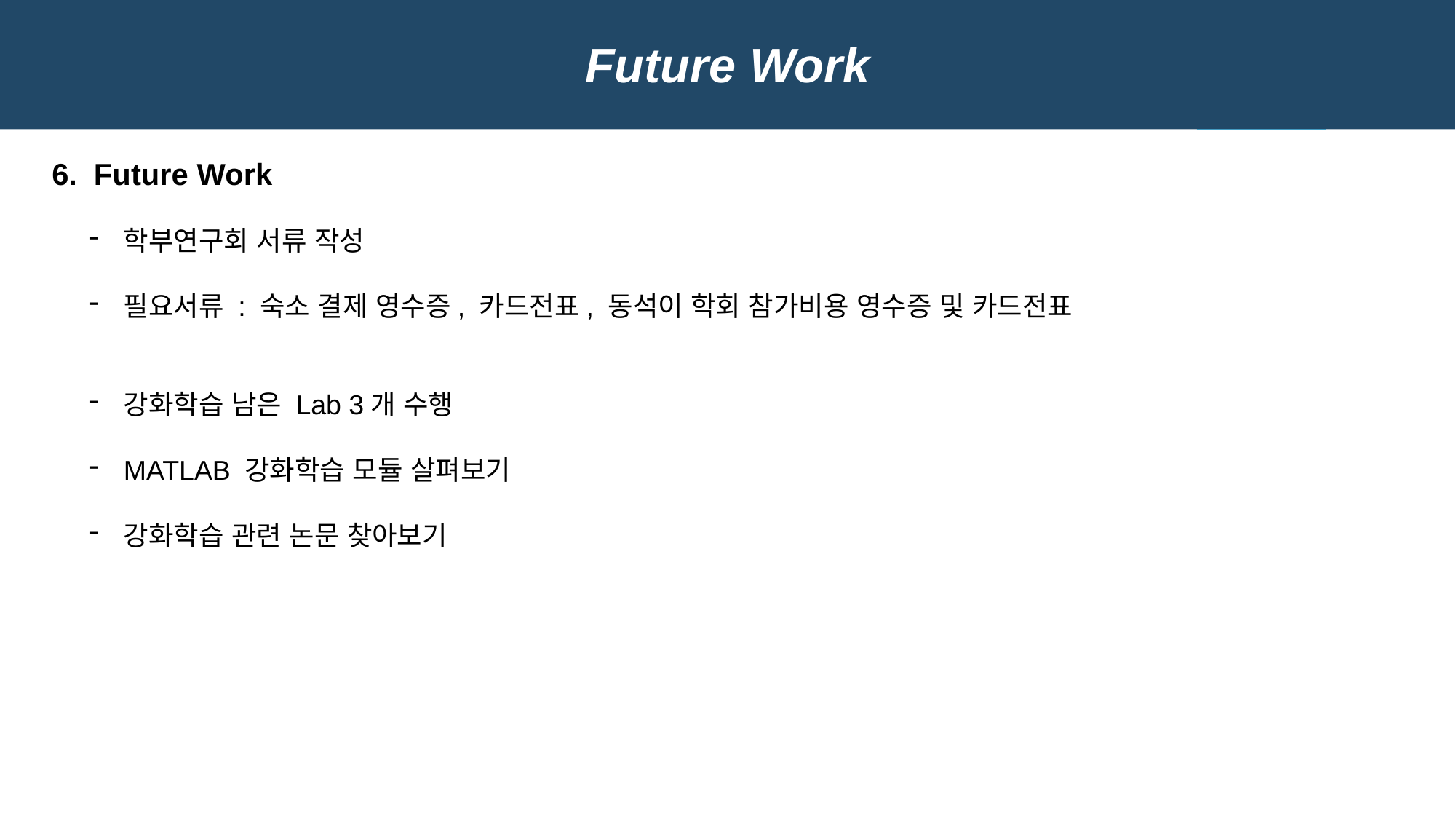

Future Work

6.  Future Work

학부연구회 서류 작성

필요서류 : 숙소 결제 영수증, 카드전표, 동석이 학회 참가비용 영수증 및 카드전표

강화학습 남은 Lab 3개 수행

MATLAB 강화학습 모듈 살펴보기

강화학습 관련 논문 찾아보기